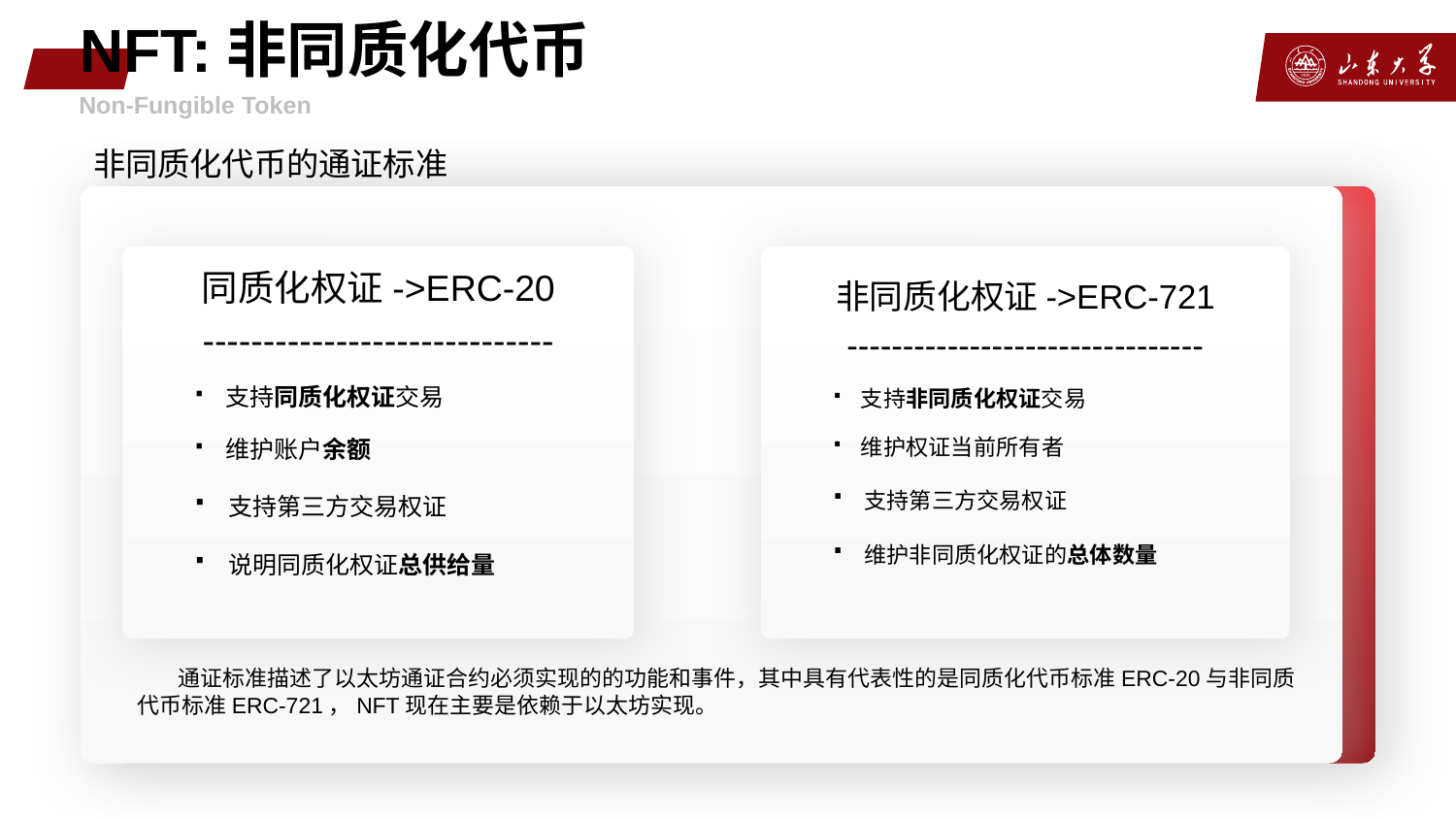

# NFT:非同质化代币
Non-Fungible Token
非同质化代币的通证标准
Tokenization

非同质化权证->ERC-721
--------------------------------
· 支持非同质化权证交易
· 维护权证当前所有者
· 支持第三方交易权证
· 维护非同质化权证的总体数量
同质化权证->ERC-20
-----------------------------
· 支持同质化权证交易
· 维护账户余额
· 支持第三方交易权证
· 说明同质化权证总供给量
       通证标准描述了以太坊通证合约必须实现的的功能和事件，其中具有代表性的是同质化代币标准ERC-20与非同质代币标准ERC-721，NFT现在主要是依赖于以太坊实现。